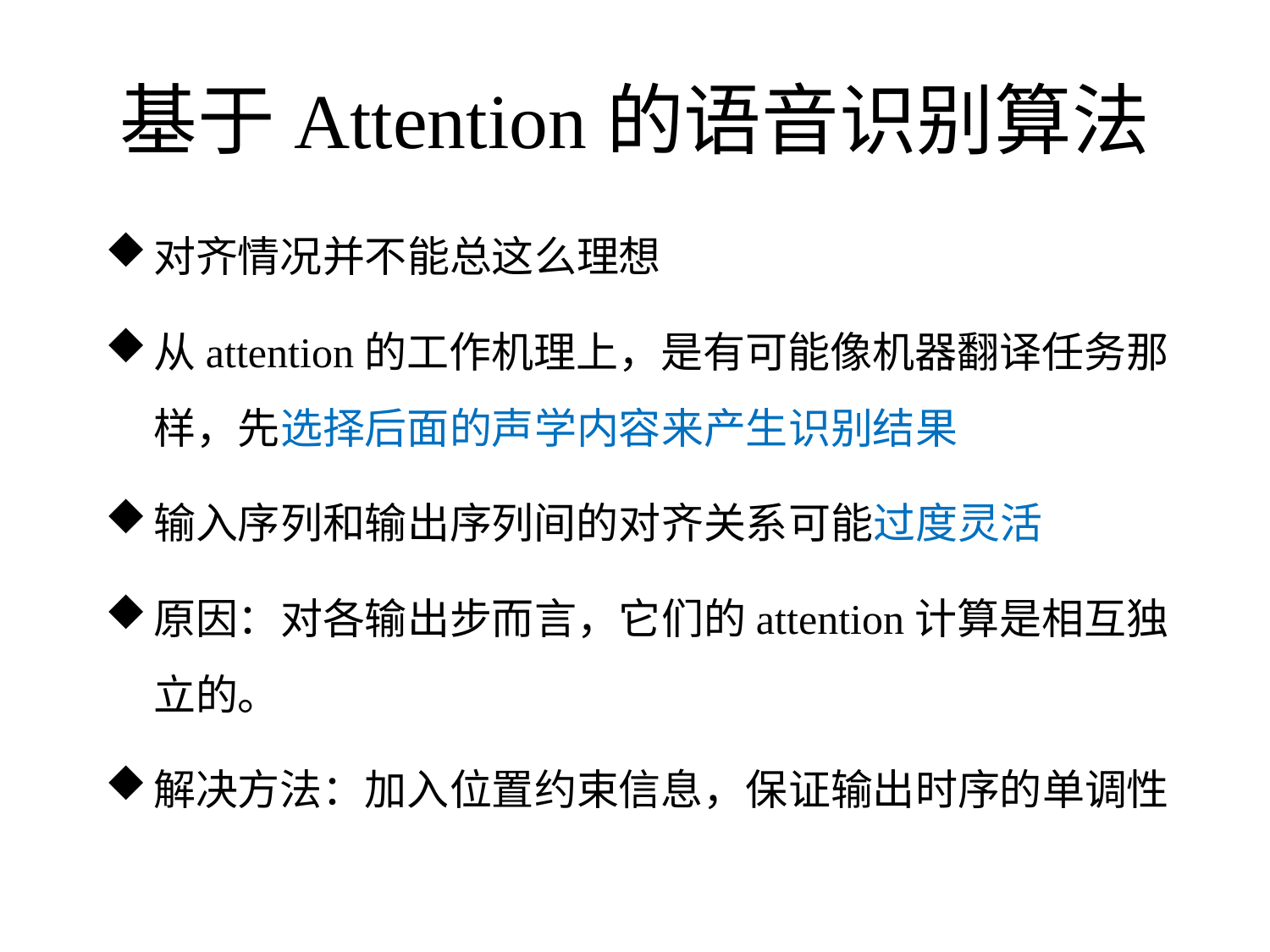

# 基于Attention的语音识别算法
对齐情况并不能总这么理想
从attention的工作机理上，是有可能像机器翻译任务那样，先选择后面的声学内容来产生识别结果
输入序列和输出序列间的对齐关系可能过度灵活
原因：对各输出步而言，它们的attention计算是相互独立的。
解决方法：加入位置约束信息，保证输出时序的单调性